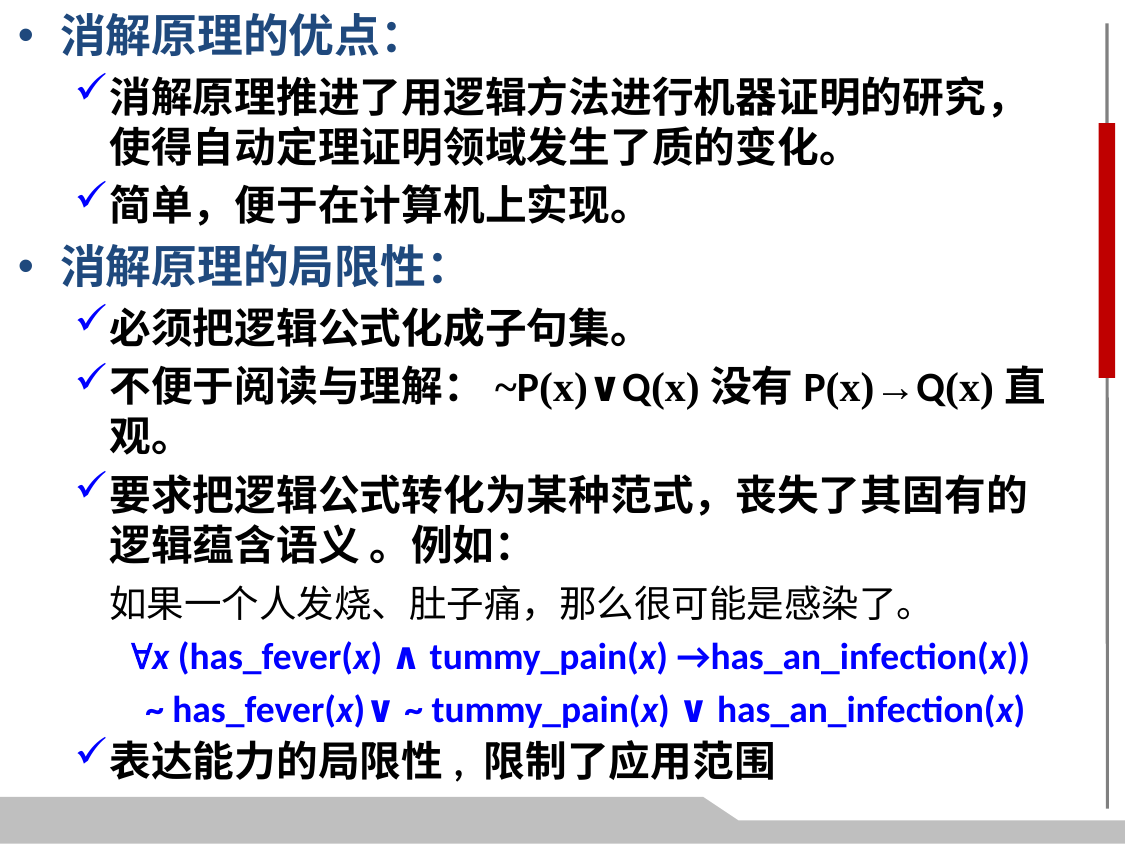

消解原理的优点：
消解原理推进了用逻辑方法进行机器证明的研究，使得自动定理证明领域发生了质的变化。
简单，便于在计算机上实现。
消解原理的局限性：
必须把逻辑公式化成子句集。
不便于阅读与理解：~P(x)∨Q(x)没有P(x)→Q(x)直观。
要求把逻辑公式转化为某种范式，丧失了其固有的逻辑蕴含语义 。例如：
	如果一个人发烧、肚子痛，那么很可能是感染了。
      ∀x (has_fever(x) ∧ tummy_pain(x) →has_an_infection(x))
               ~ has_fever(x)∨ ~ tummy_pain(x) ∨ has_an_infection(x)
表达能力的局限性, 限制了应用范围